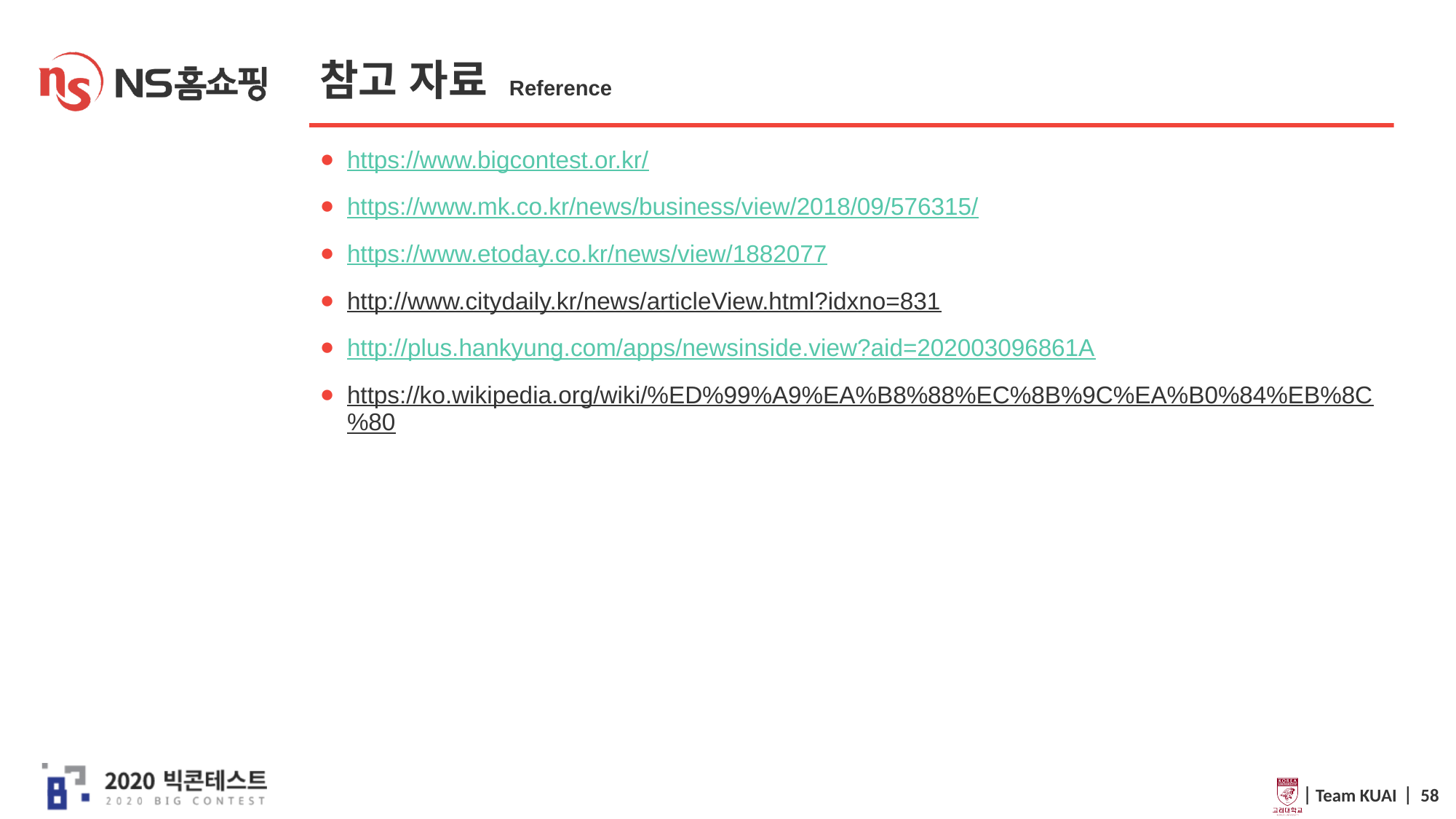

# 참고 자료 Reference
https://www.bigcontest.or.kr/
https://www.mk.co.kr/news/business/view/2018/09/576315/
https://www.etoday.co.kr/news/view/1882077
http://www.citydaily.kr/news/articleView.html?idxno=831
http://plus.hankyung.com/apps/newsinside.view?aid=202003096861A
https://ko.wikipedia.org/wiki/%ED%99%A9%EA%B8%88%EC%8B%9C%EA%B0%84%EB%8C%80

 ⎸Team KUAI  ⎸ 58